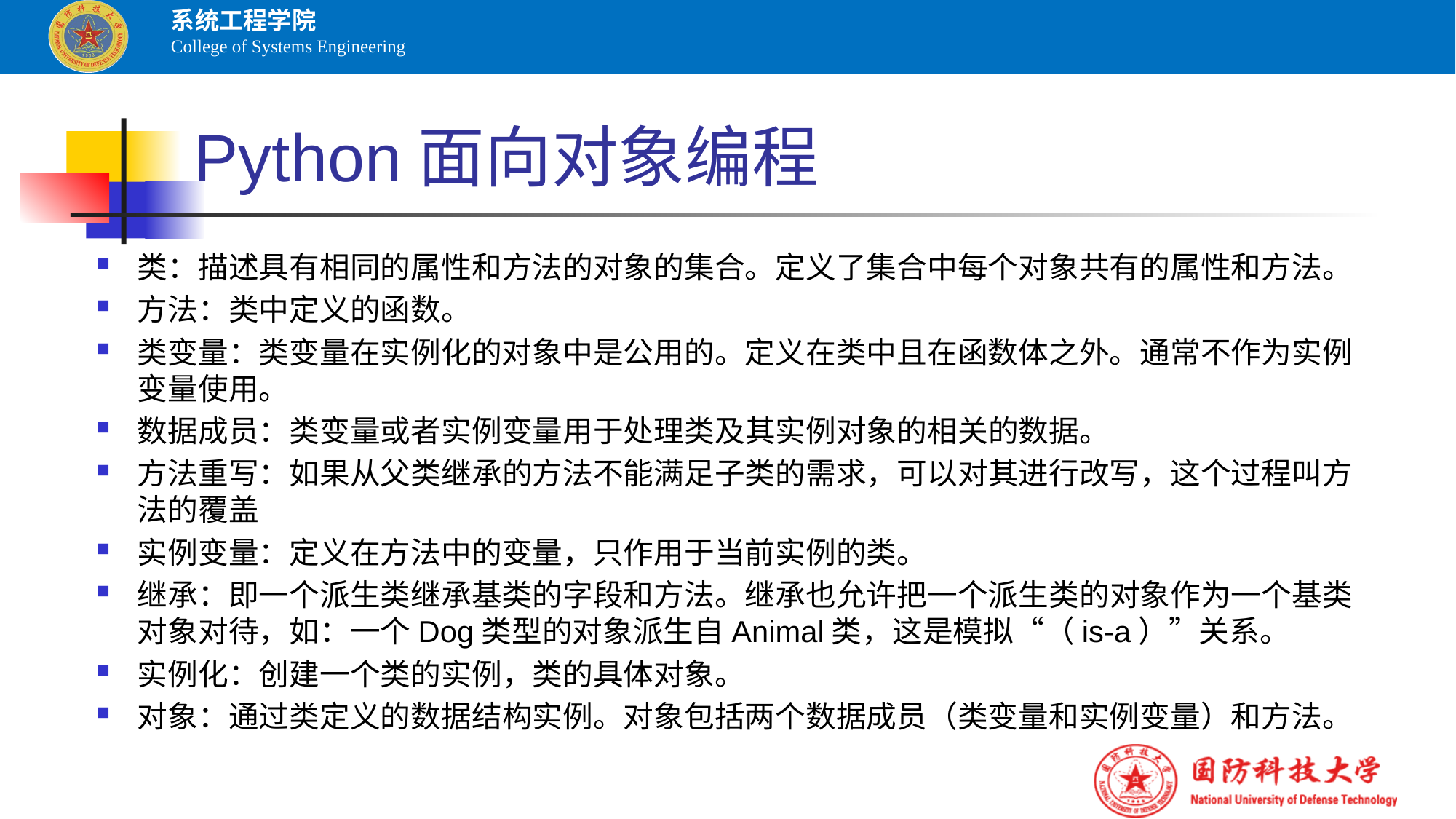

# Python面向对象编程
类：描述具有相同的属性和方法的对象的集合。定义了集合中每个对象共有的属性和方法。
方法：类中定义的函数。
类变量：类变量在实例化的对象中是公用的。定义在类中且在函数体之外。通常不作为实例变量使用。
数据成员：类变量或者实例变量用于处理类及其实例对象的相关的数据。
方法重写：如果从父类继承的方法不能满足子类的需求，可以对其进行改写，这个过程叫方法的覆盖
实例变量：定义在方法中的变量，只作用于当前实例的类。
继承：即一个派生类继承基类的字段和方法。继承也允许把一个派生类的对象作为一个基类对象对待，如：一个Dog类型的对象派生自Animal类，这是模拟“（is-a）”关系。
实例化：创建一个类的实例，类的具体对象。
对象：通过类定义的数据结构实例。对象包括两个数据成员（类变量和实例变量）和方法。